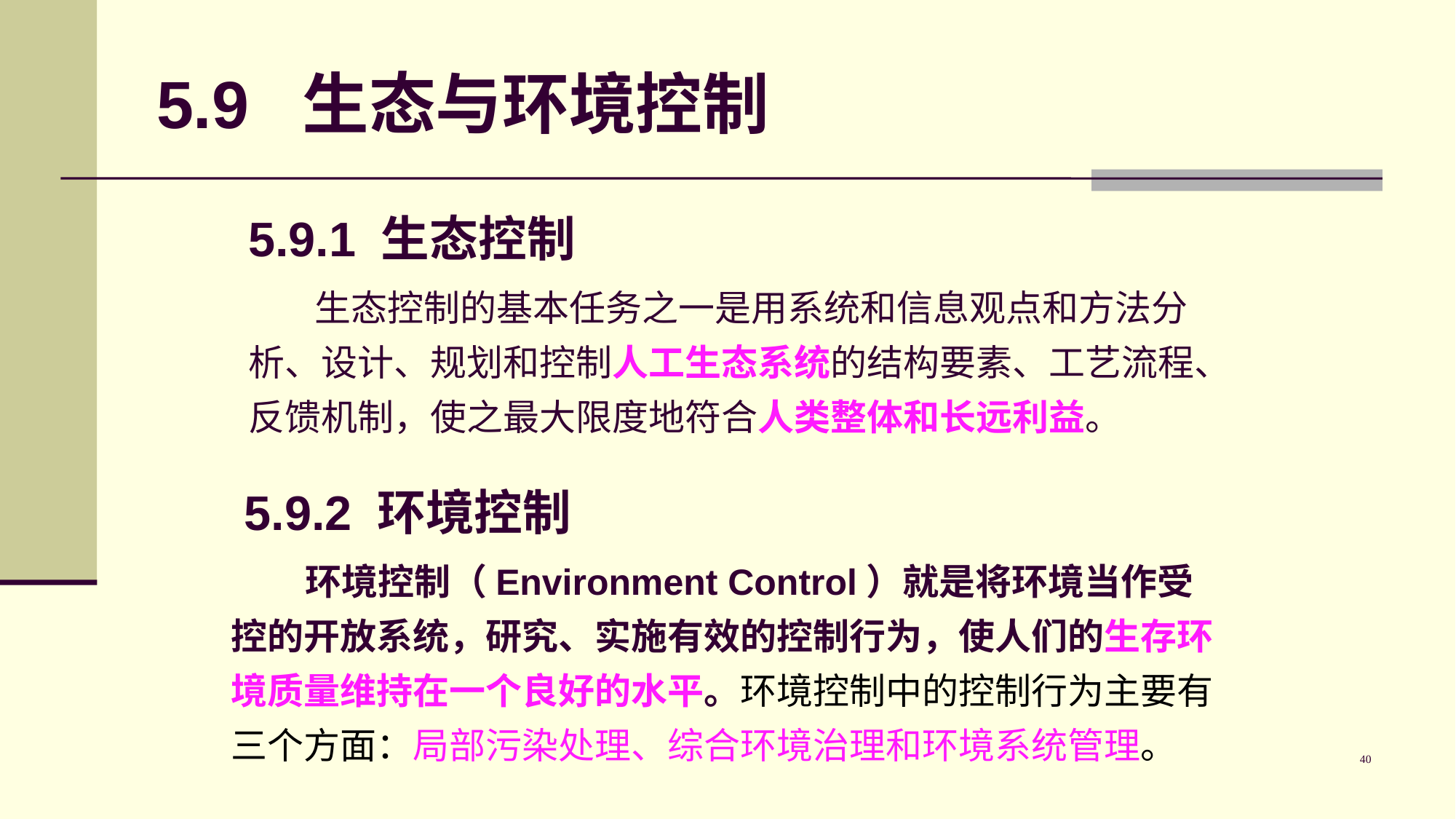

# 5.9  生态与环境控制
5.9.1 生态控制
       生态控制的基本任务之一是用系统和信息观点和方法分析、设计、规划和控制人工生态系统的结构要素、工艺流程、反馈机制，使之最大限度地符合人类整体和长远利益。
 5.9.2 环境控制
        环境控制（Environment Control）就是将环境当作受控的开放系统，研究、实施有效的控制行为，使人们的生存环境质量维持在一个良好的水平。环境控制中的控制行为主要有三个方面：局部污染处理、综合环境治理和环境系统管理。
40